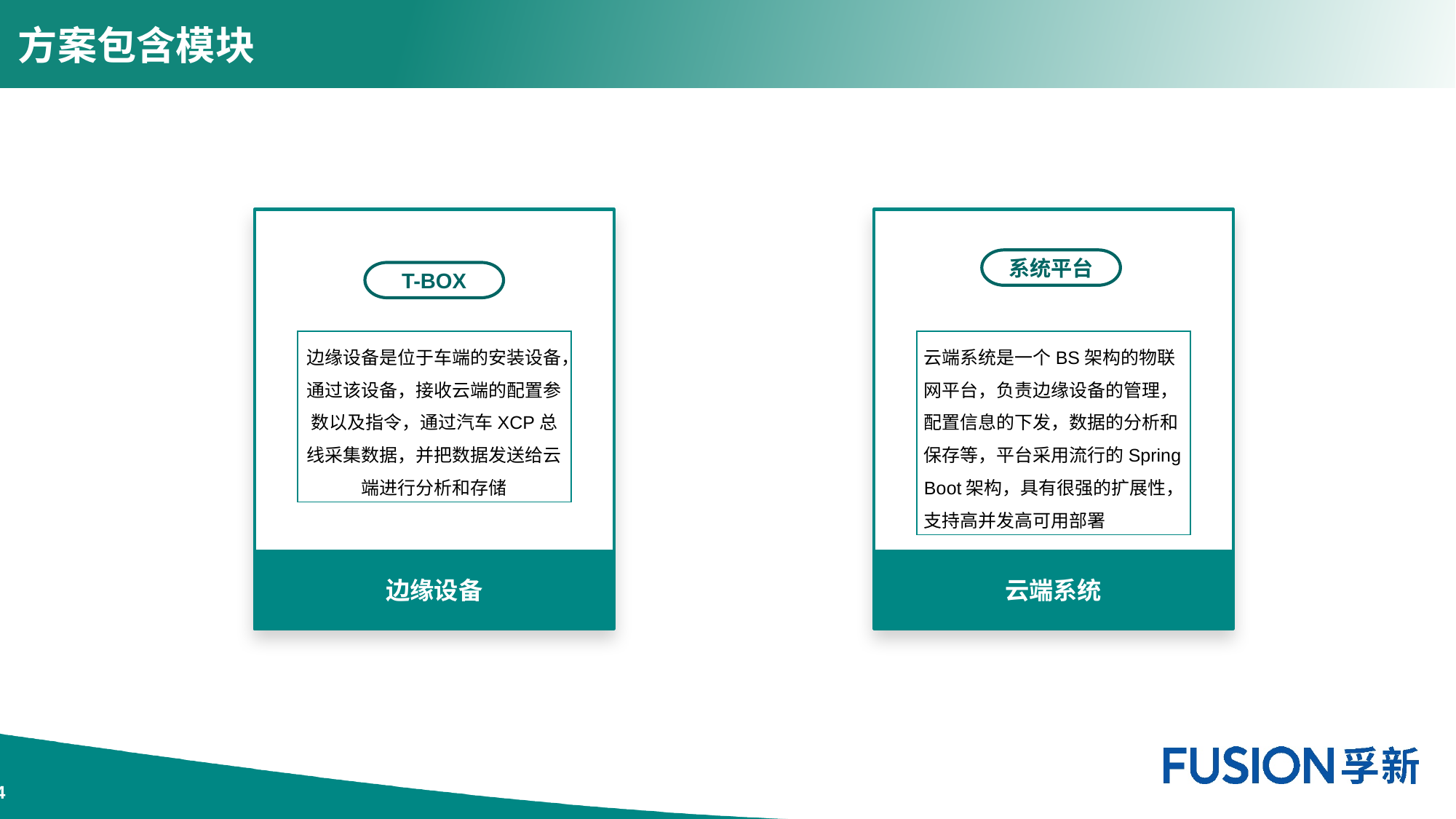

# 方案包含模块

边缘设备是位于车端的安装设备，通过该设备，接收云端的配置参数以及指令，通过汽车XCP总线采集数据，并把数据发送给云端进行分析和存储

边缘设备

云端系统是一个BS架构的物联网平台，负责边缘设备的管理，配置信息的下发，数据的分析和保存等，平台采用流行的Spring Boot架构，具有很强的扩展性，支持高并发高可用部署

云端系统
系统平台
T-BOX